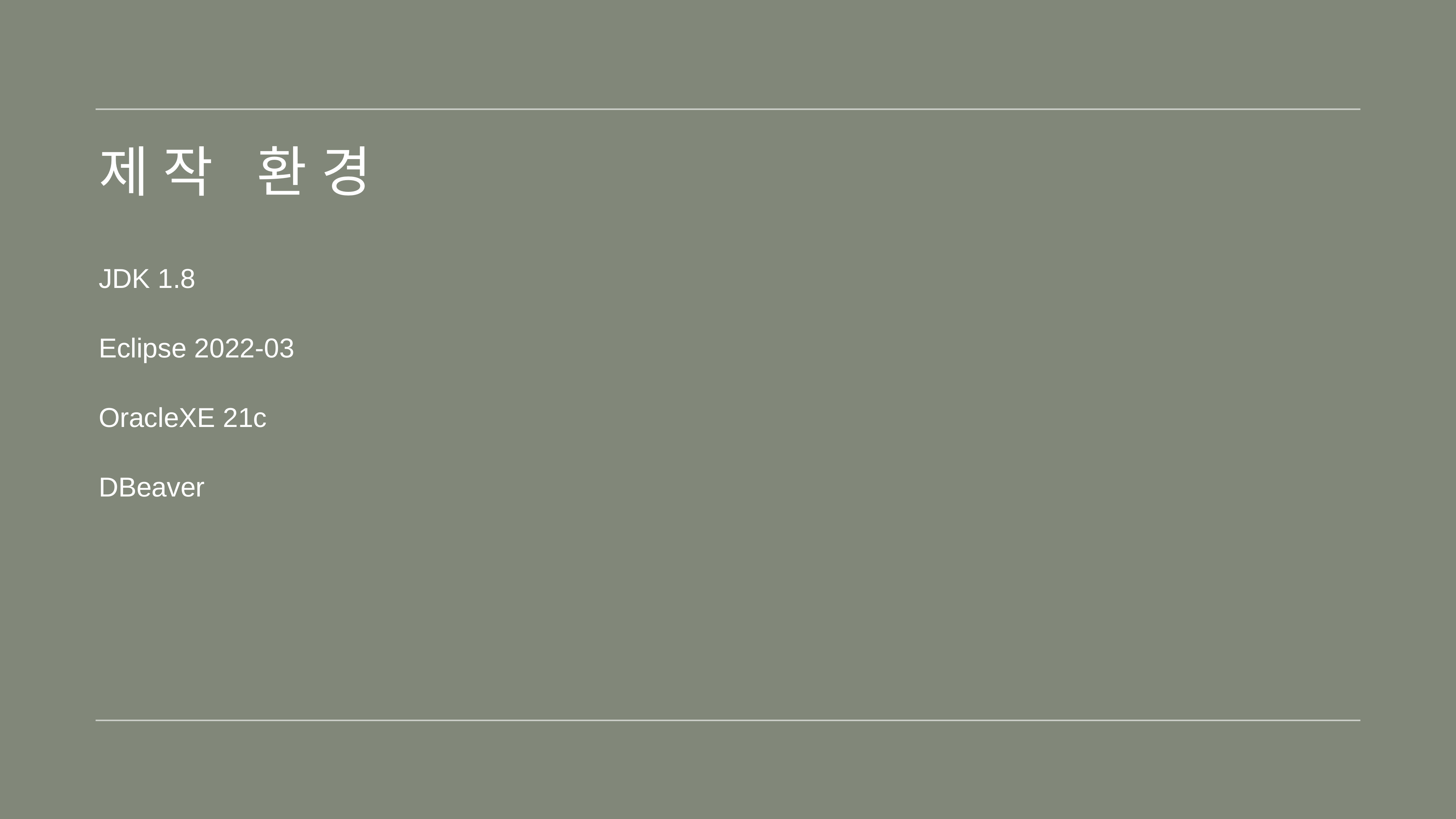

# 제작 환경
JDK 1.8
Eclipse 2022-03
OracleXE 21c
DBeaver